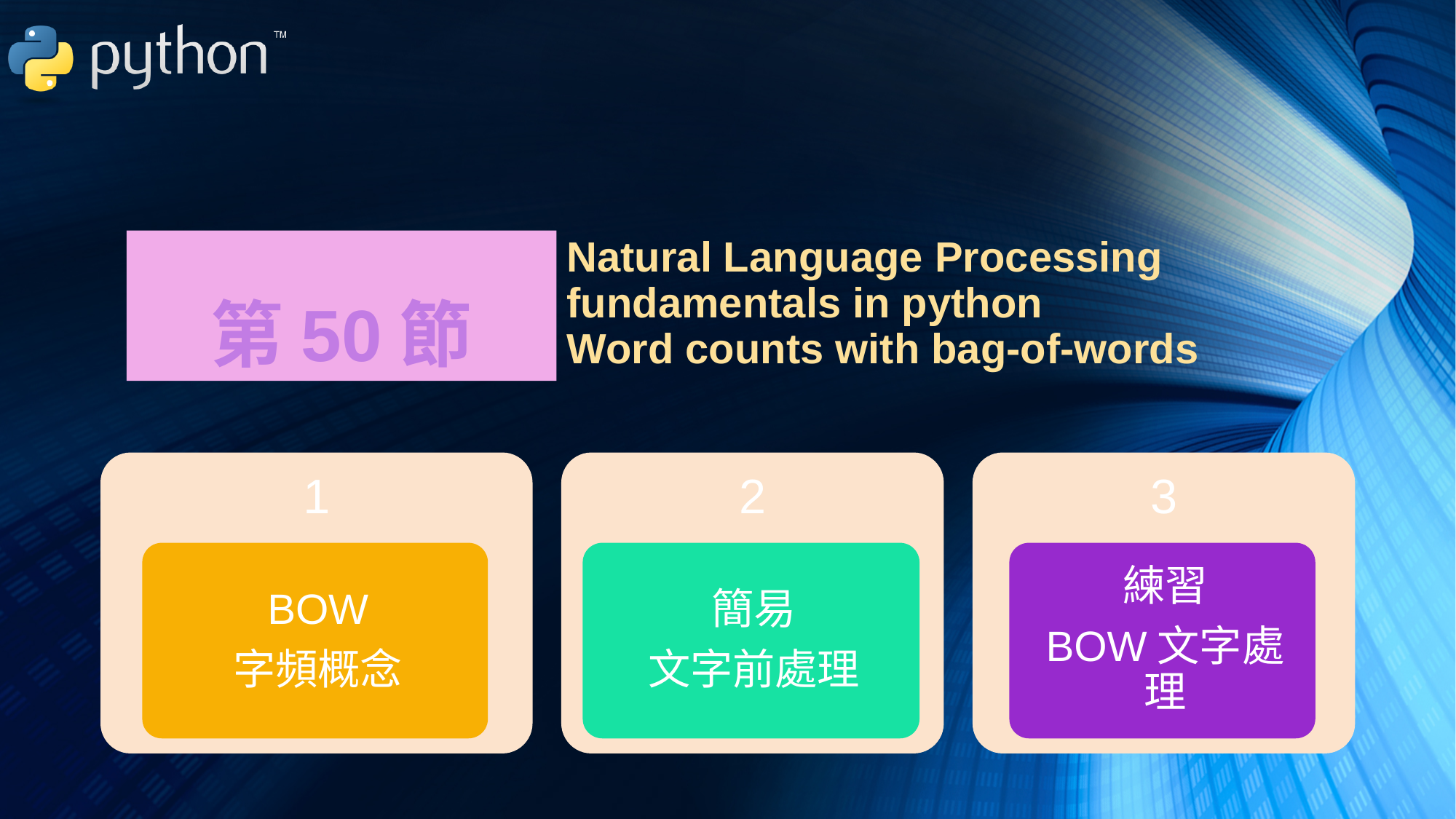

Natural Language Processing fundamentals in python
Word counts with bag-of-words
# 第50節
1
BOW
字頻概念
2
簡易
文字前處理
3
練習
BOW文字處理